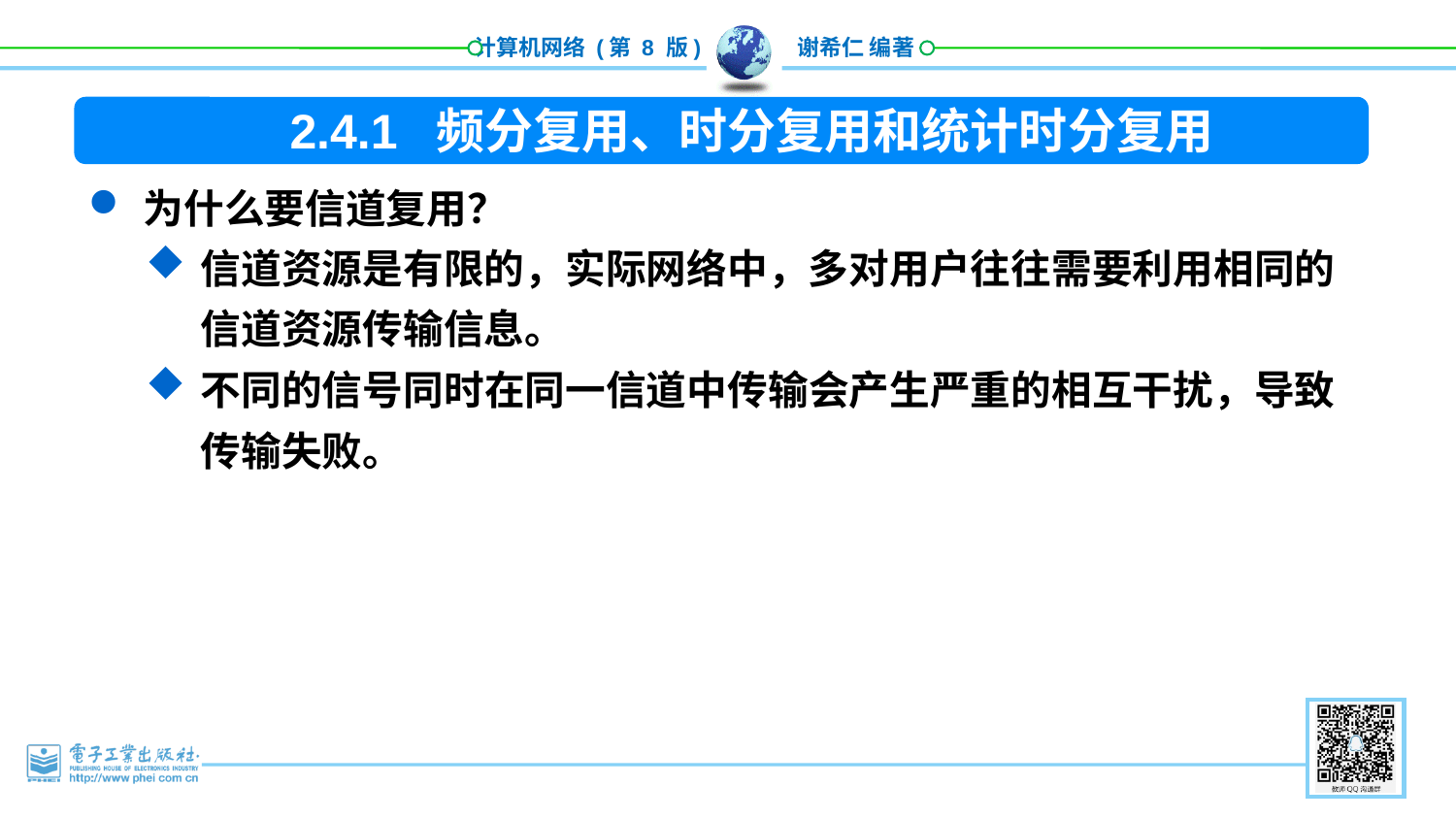

2.4.1  频分复用、时分复用和统计时分复用

为什么要信道复用？
信道资源是有限的，实际网络中，多对用户往往需要利用相同的信道资源传输信息。
不同的信号同时在同一信道中传输会产生严重的相互干扰，导致传输失败。